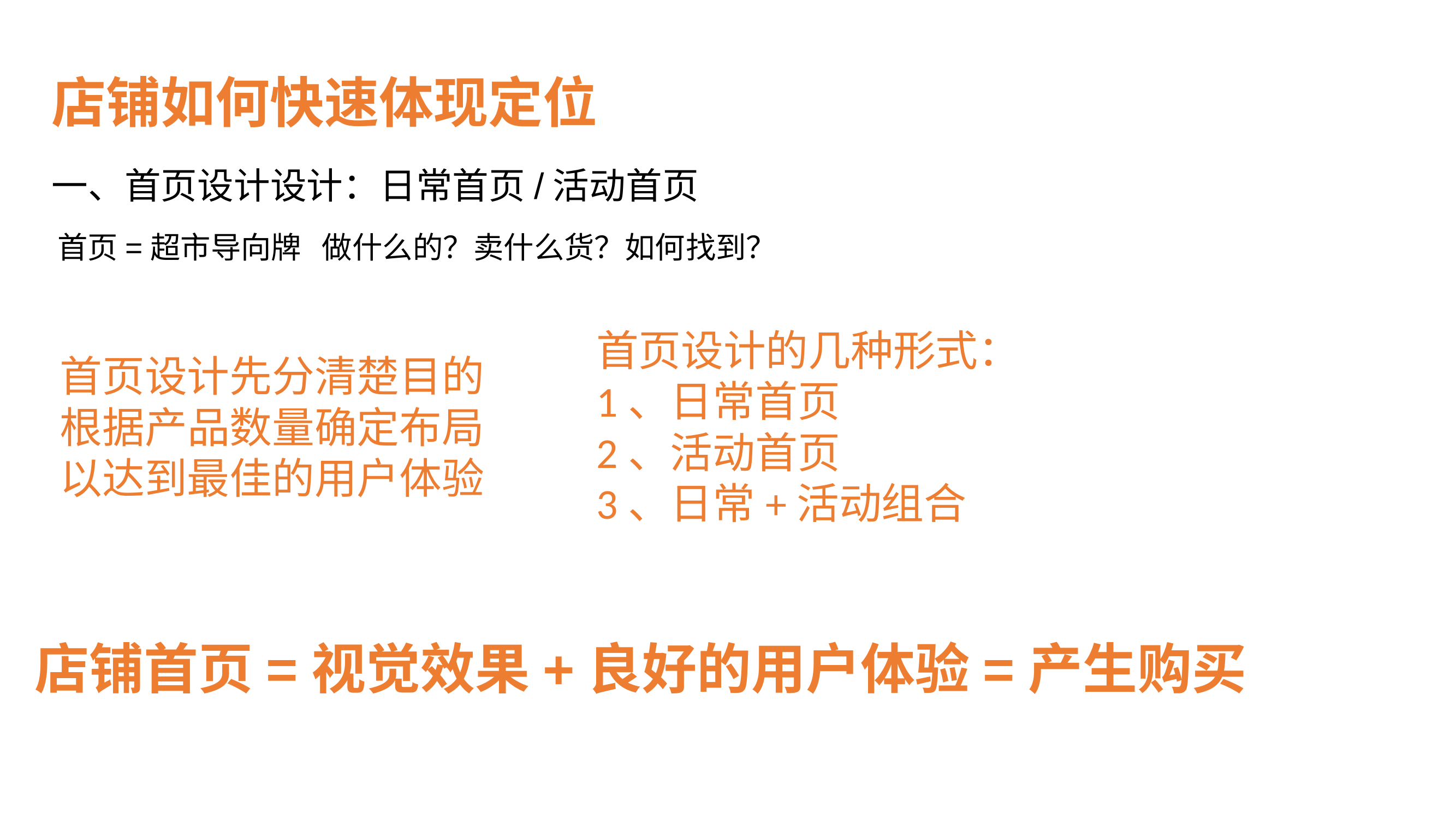

店铺如何快速体现定位
一、首页设计设计：日常首页/活动首页
首页=超市导向牌   做什么的？卖什么货？如何找到？

首页设计的几种形式：
1、日常首页
2、活动首页
3、日常+活动组合

首页设计先分清楚目的
根据产品数量确定布局
以达到最佳的用户体验

店铺首页=视觉效果+良好的用户体验=产生购买